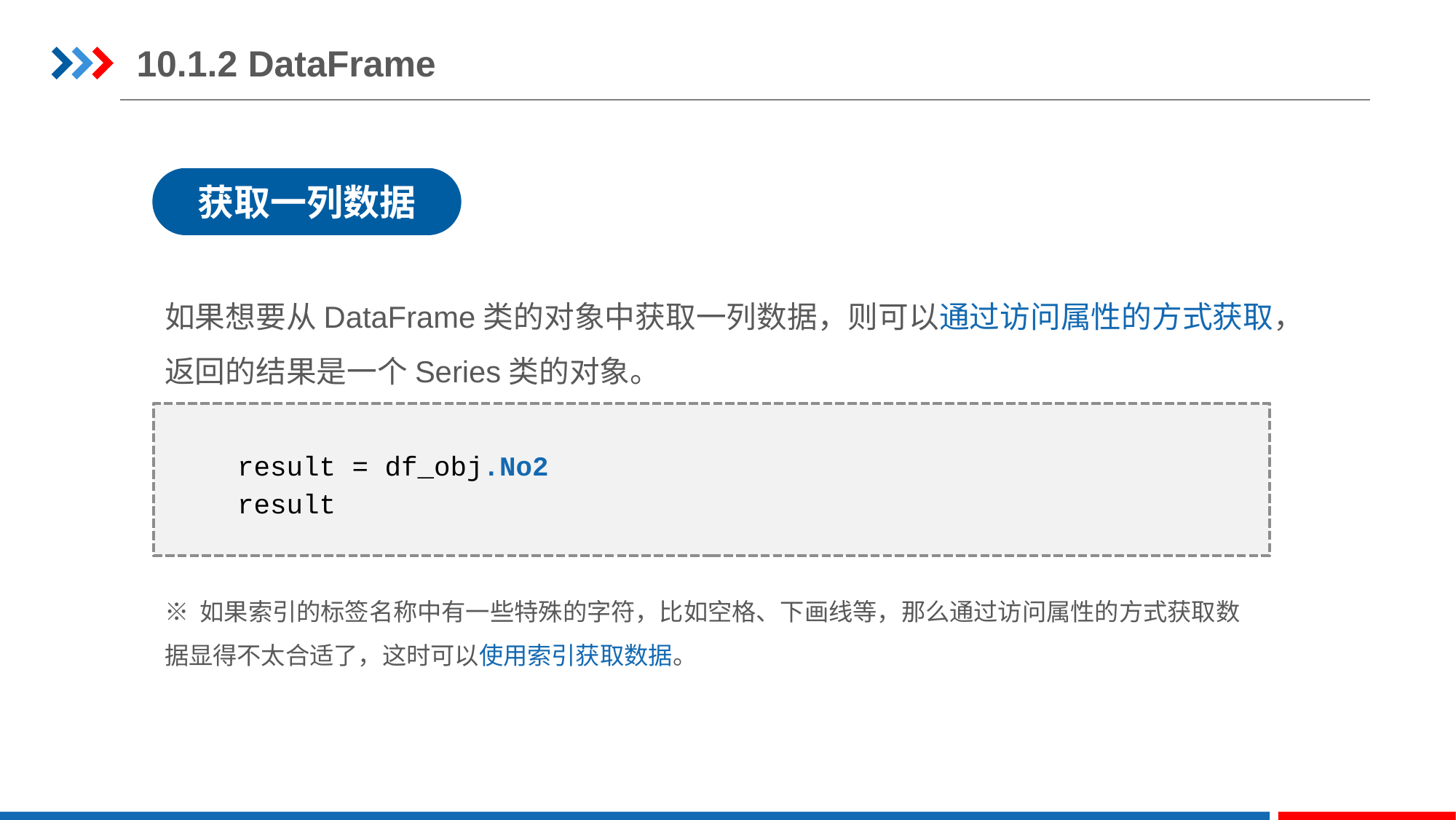

10.1.2 DataFrame
获取一列数据
如果想要从DataFrame类的对象中获取一列数据，则可以通过访问属性的方式获取，返回的结果是一个Series类的对象。

result = df_obj.No2
result
※ 如果索引的标签名称中有一些特殊的字符，比如空格、下画线等，那么通过访问属性的方式获取数据显得不太合适了，这时可以使用索引获取数据。